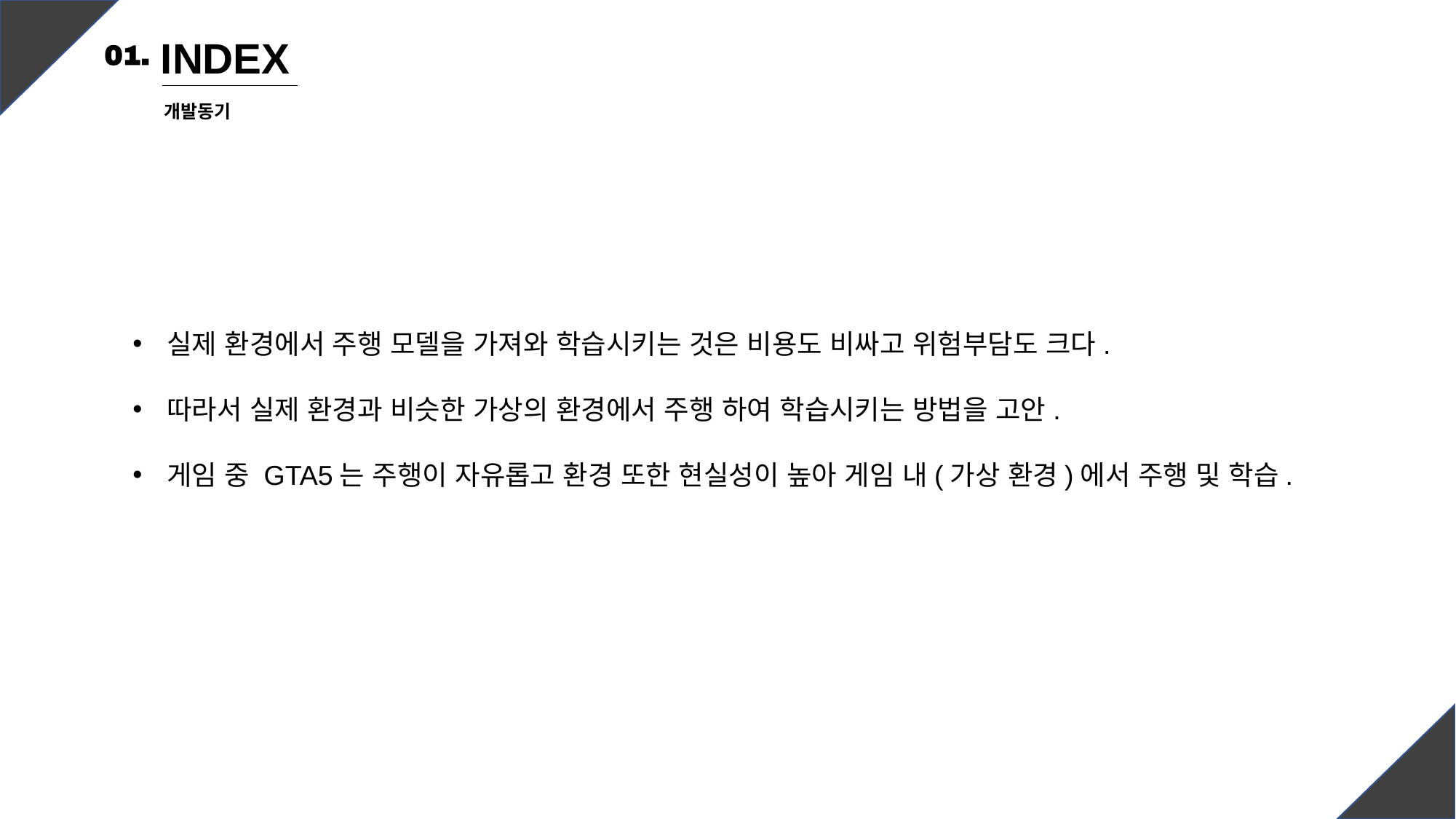

INDEX
01.
개발동기
실제 환경에서 주행 모델을 가져와 학습시키는 것은 비용도 비싸고 위험부담도 크다.

따라서 실제 환경과 비슷한 가상의 환경에서 주행 하여 학습시키는 방법을 고안.

게임 중 GTA5는 주행이 자유롭고 환경 또한 현실성이 높아 게임 내(가상 환경)에서 주행 및 학습.